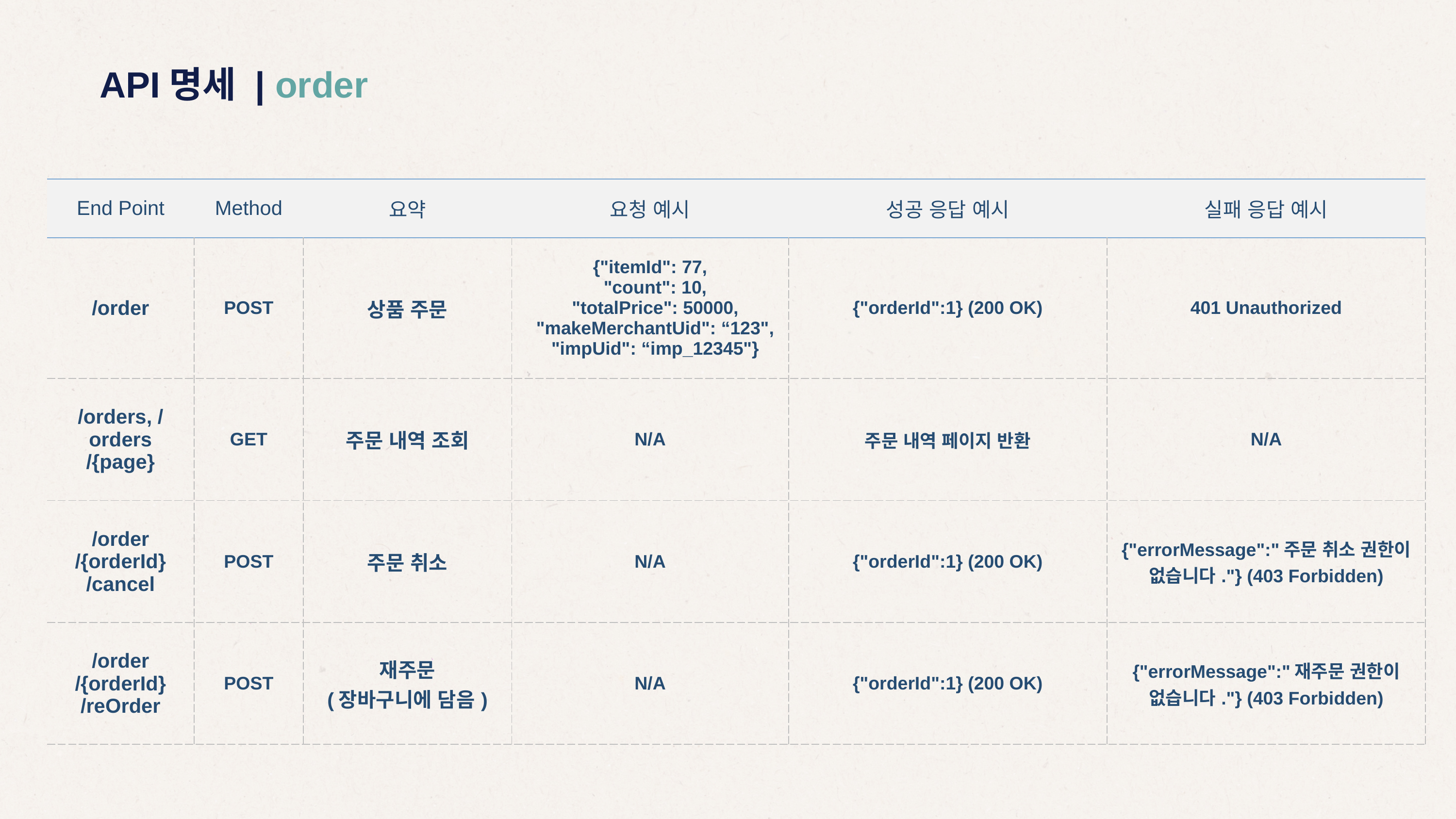

API명세 | order
| End Point | Method | 요약 | 요청 예시 | 성공 응답 예시 | 실패 응답 예시 |
| --- | --- | --- | --- | --- | --- |
| /order | POST | 상품 주문 | {"itemId": 77, "count": 10, "totalPrice": 50000, "makeMerchantUid": “123", "impUid": “imp\_12345"} | {"orderId":1} (200 OK) | 401 Unauthorized |
| /orders, /orders /{page} | GET | 주문 내역 조회 | N/A | 주문 내역 페이지 반환 | N/A |
| /order /{orderId} /cancel | POST | 주문 취소 | N/A | {"orderId":1} (200 OK) | {"errorMessage":"주문 취소 권한이 없습니다."} (403 Forbidden) |
| /order /{orderId} /reOrder | POST | 재주문 (장바구니에 담음) | N/A | {"orderId":1} (200 OK) | {"errorMessage":"재주문 권한이 없습니다."} (403 Forbidden) |